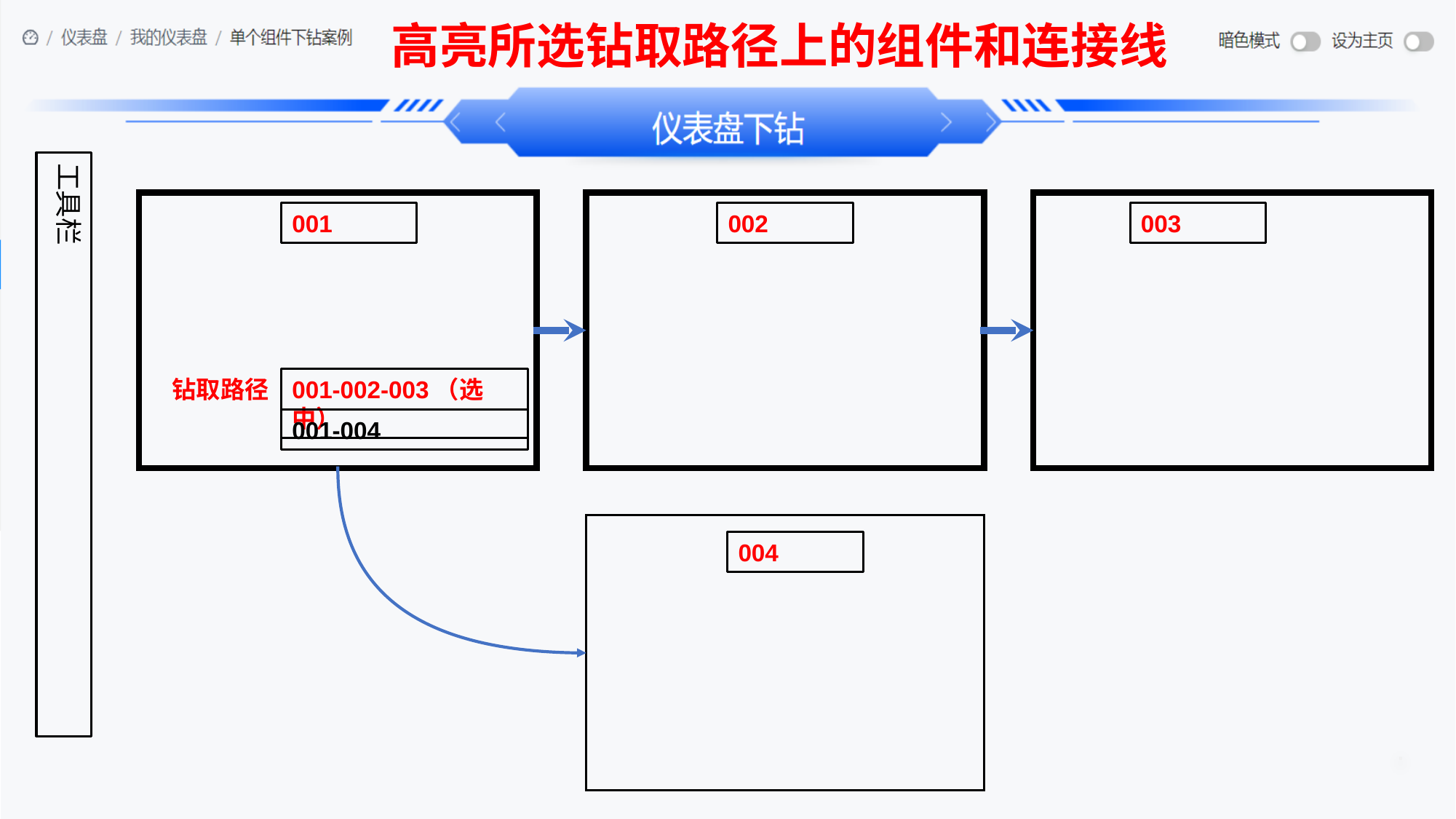

高亮所选钻取路径上的组件和连接线
工具栏

001
002
003
钻取路径
001-002-003（选中）
001-004

004